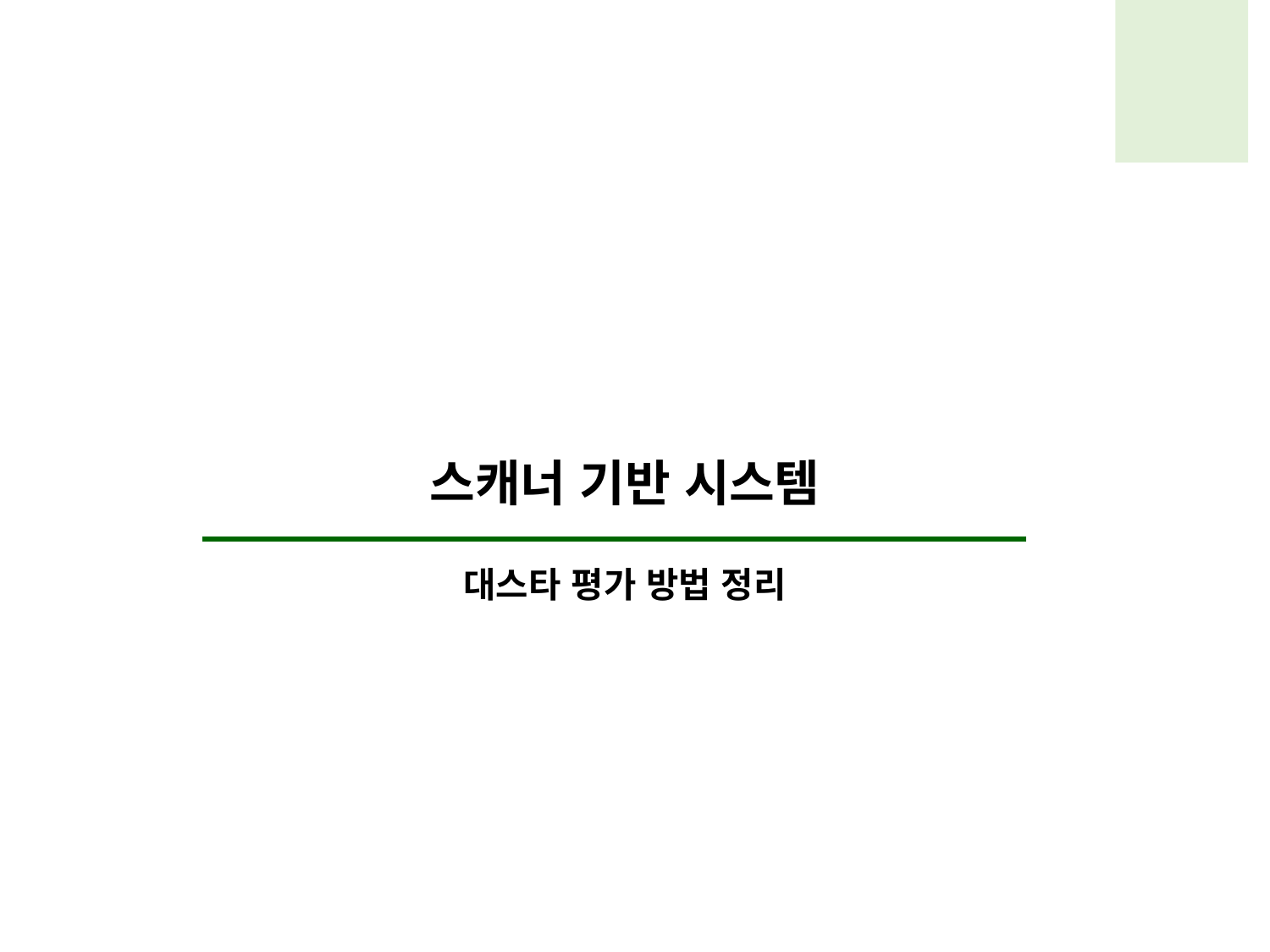

스캐너 기반 시스템
대스타 평가 방법 정리